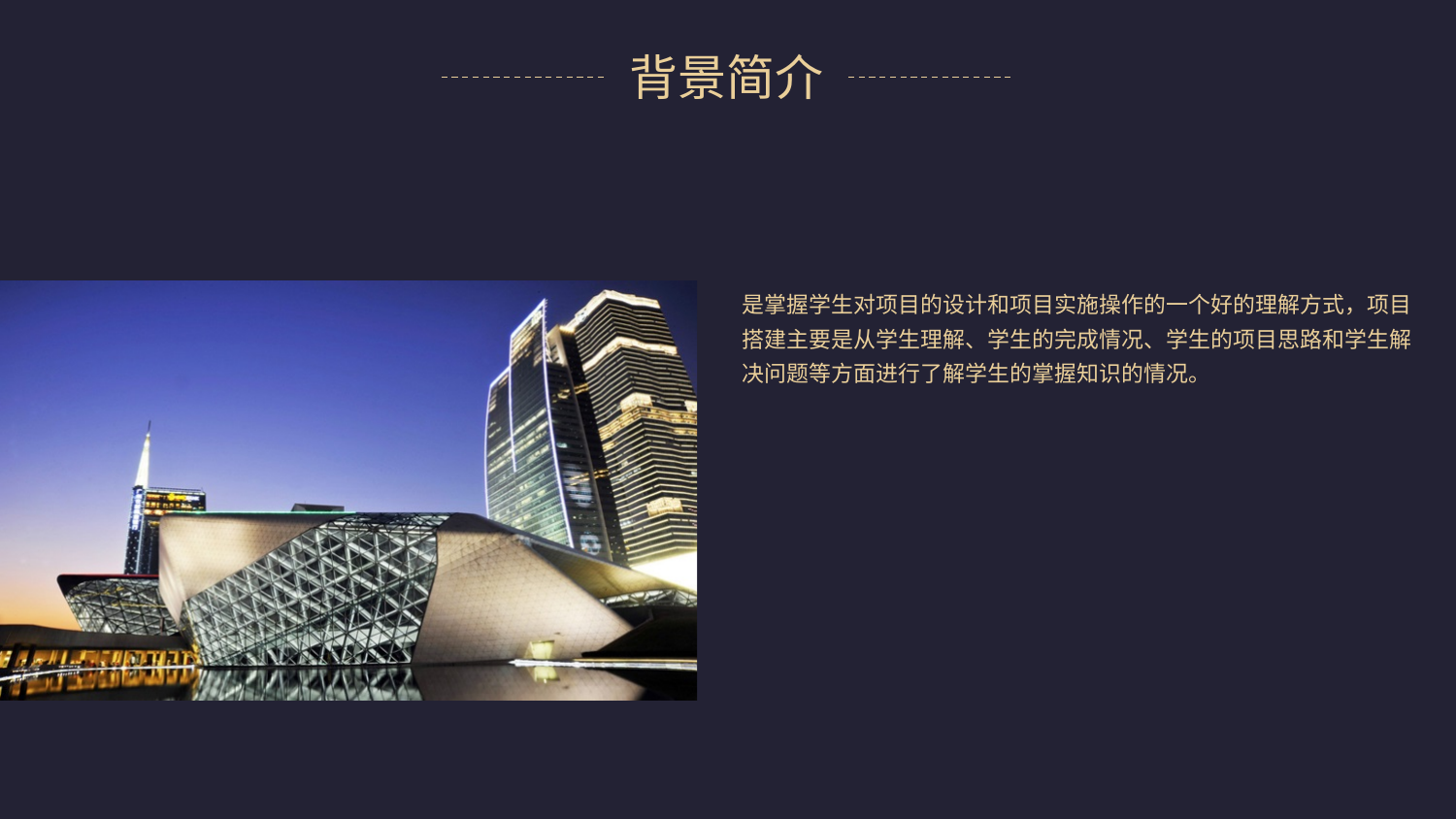

背景简介
是掌握学生对项目的设计和项目实施操作的一个好的理解方式，项目搭建主要是从学生理解、学生的完成情况、学生的项目思路和学生解决问题等方面进行了解学生的掌握知识的情况。